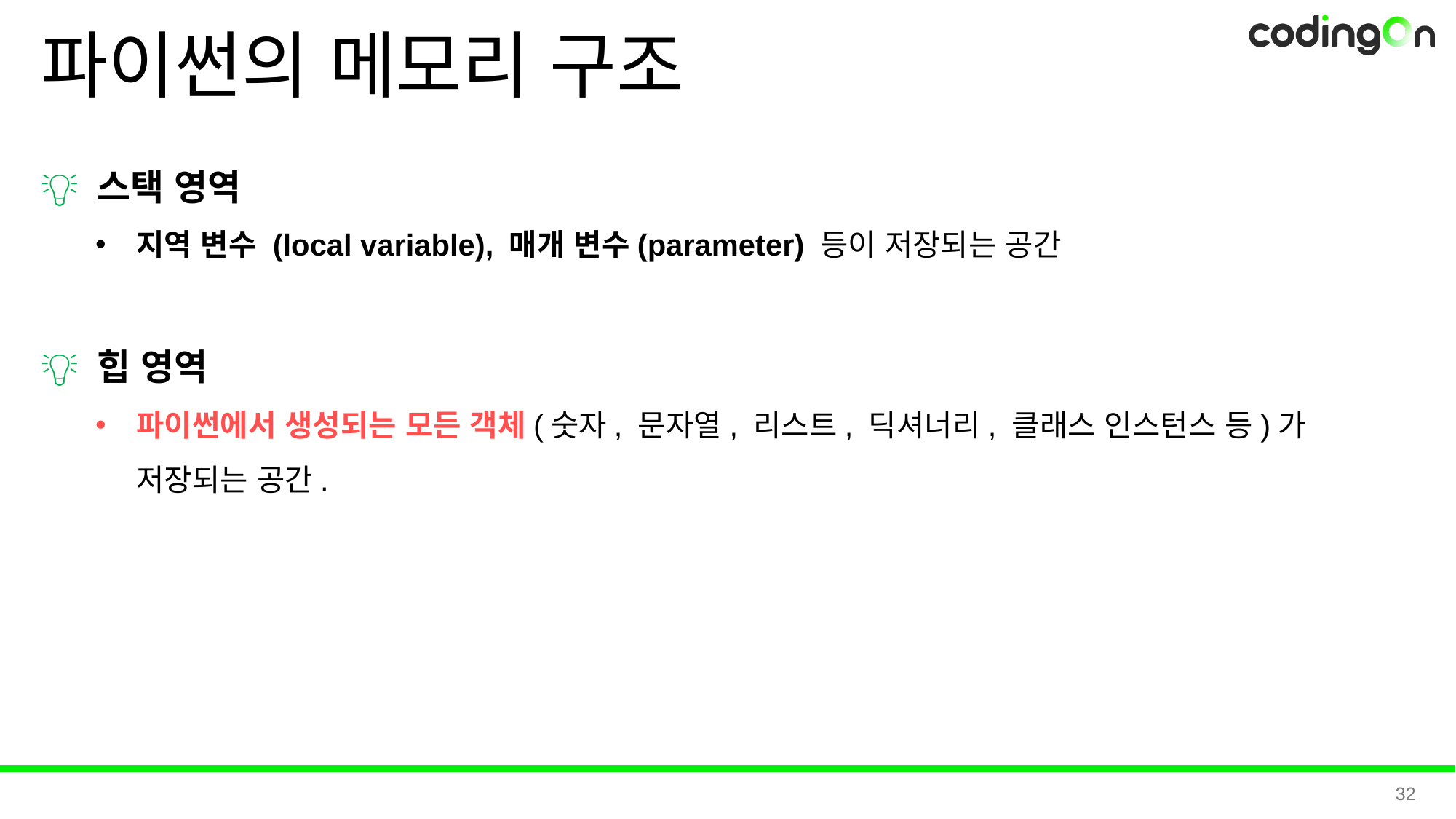

# 파이썬의 메모리 구조
💡 스택 영역
지역 변수 (local variable), 매개 변수(parameter) 등이 저장되는 공간

💡 힙 영역
파이썬에서 생성되는 모든 객체(숫자, 문자열, 리스트, 딕셔너리, 클래스 인스턴스 등)가 저장되는 공간.
32